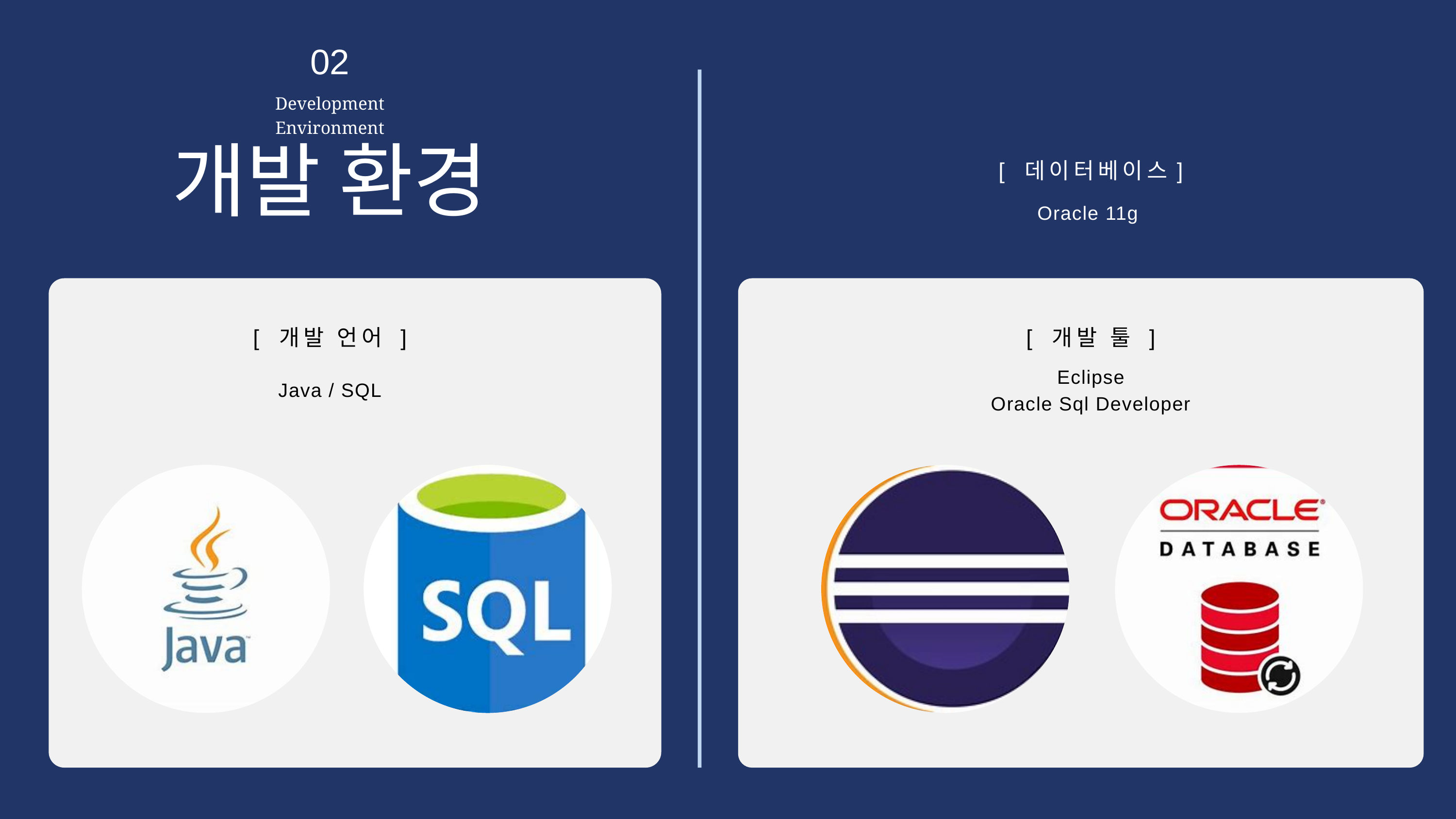

02

Development Environment
개발 환경
[ 데이터베이스]
Oracle 11g

[ 개발 언어 ]
[ 개발 툴 ]
Eclipse
Oracle Sql Developer
Java / SQL